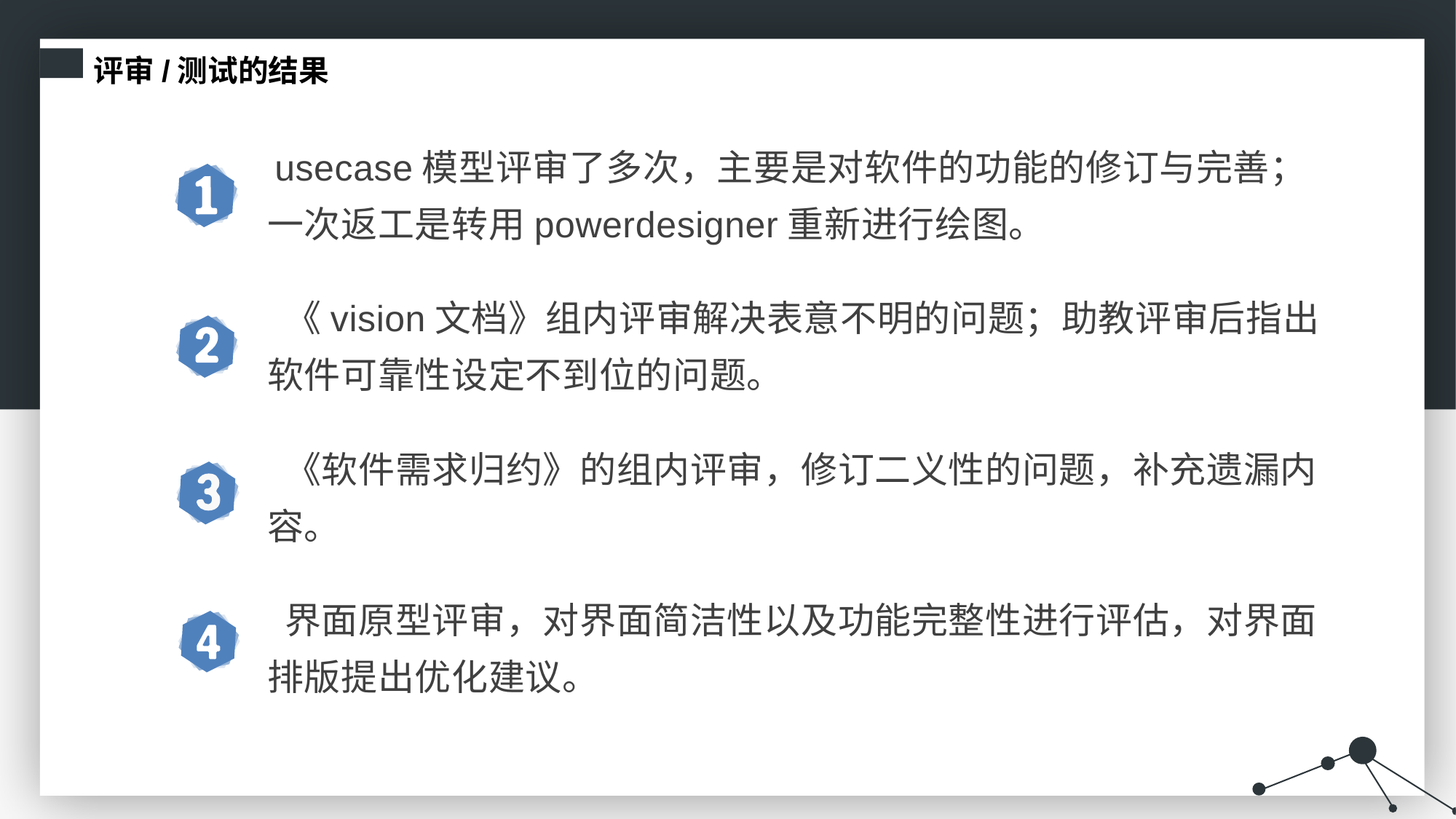

评审/测试的结果

 usecase模型评审了多次，主要是对软件的功能的修订与完善；一次返工是转用powerdesigner重新进行绘图。
 《vision文档》组内评审解决表意不明的问题；助教评审后指出软件可靠性设定不到位的问题。
 《软件需求归约》的组内评审，修订二义性的问题，补充遗漏内容。
 界面原型评审，对界面简洁性以及功能完整性进行评估，对界面排版提出优化建议。